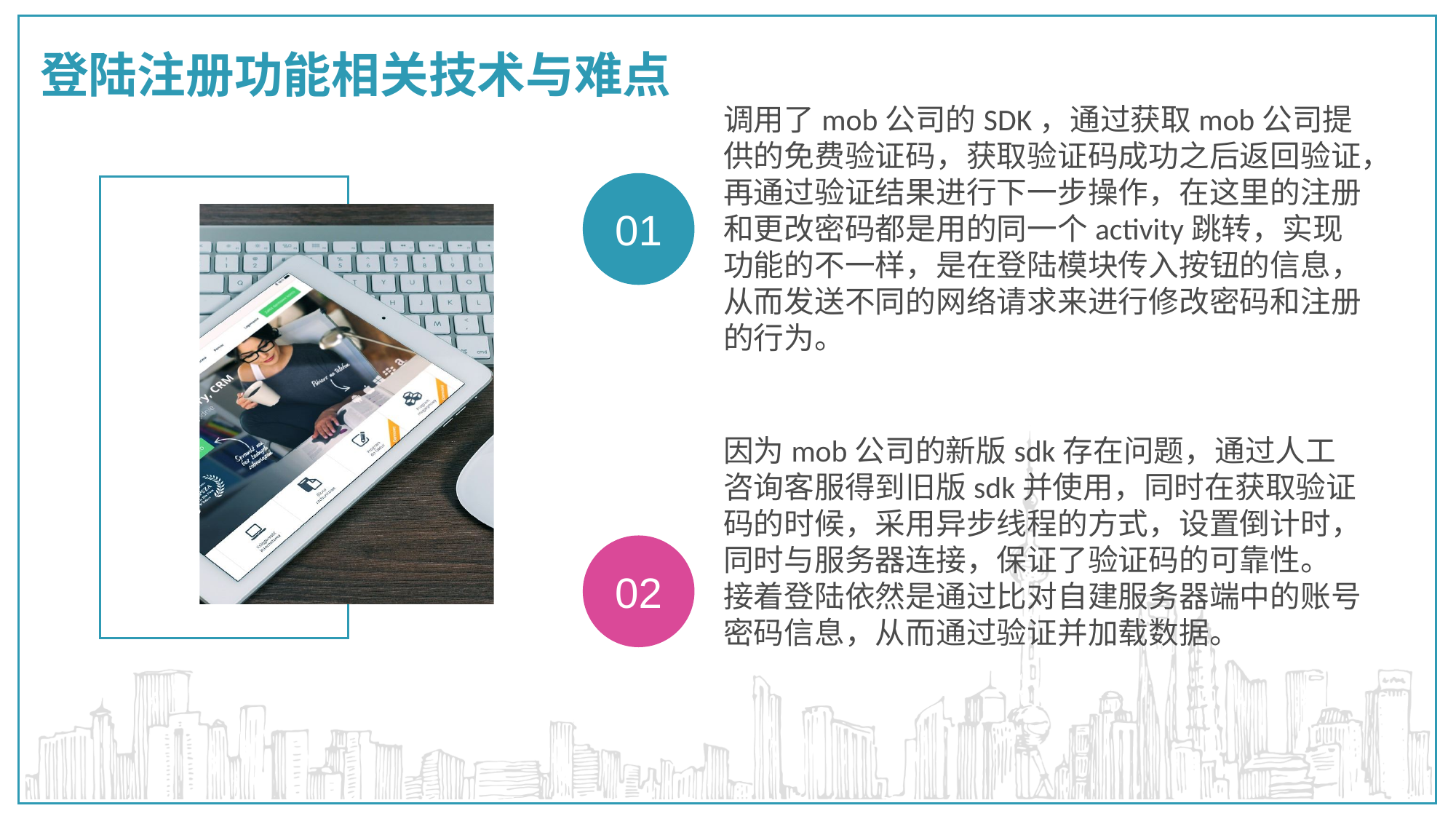

# 登陆注册功能相关技术与难点
调用了mob公司的SDK，通过获取mob公司提供的免费验证码，获取验证码成功之后返回验证，再通过验证结果进行下一步操作，在这里的注册和更改密码都是用的同一个activity跳转，实现功能的不一样，是在登陆模块传入按钮的信息，从而发送不同的网络请求来进行修改密码和注册的行为。
01

因为mob公司的新版sdk存在问题，通过人工咨询客服得到旧版sdk并使用，同时在获取验证码的时候，采用异步线程的方式，设置倒计时，同时与服务器连接，保证了验证码的可靠性。
接着登陆依然是通过比对自建服务器端中的账号密码信息，从而通过验证并加载数据。
02